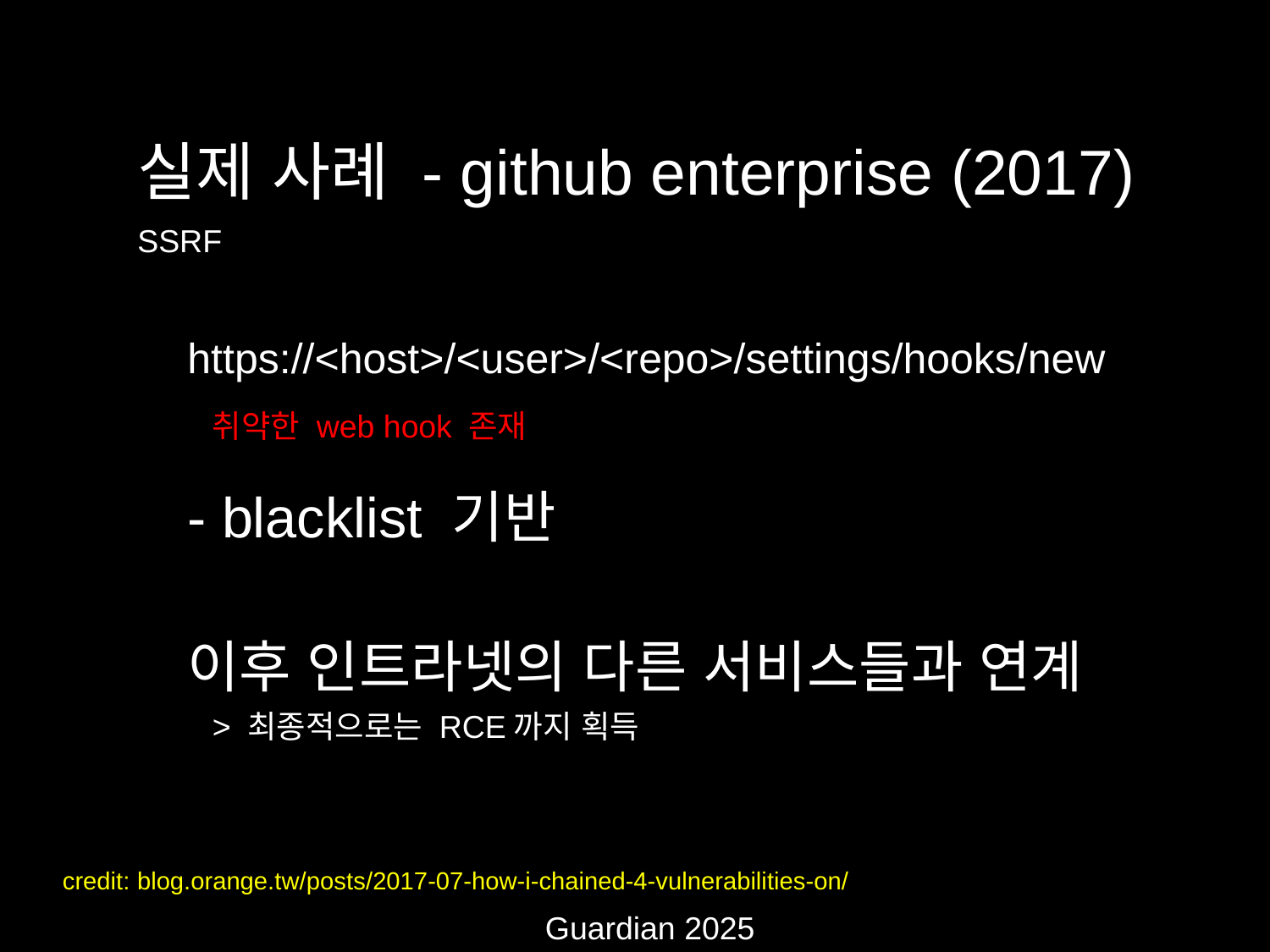

실제 사례 - github enterprise (2017)
SSRF
https://<host>/<user>/<repo>/settings/hooks/new
- blacklist 기반
이후 인트라넷의 다른 서비스들과 연계
취약한 web hook 존재
> 최종적으로는 RCE까지 획득
credit: blog.orange.tw/posts/2017-07-how-i-chained-4-vulnerabilities-on/